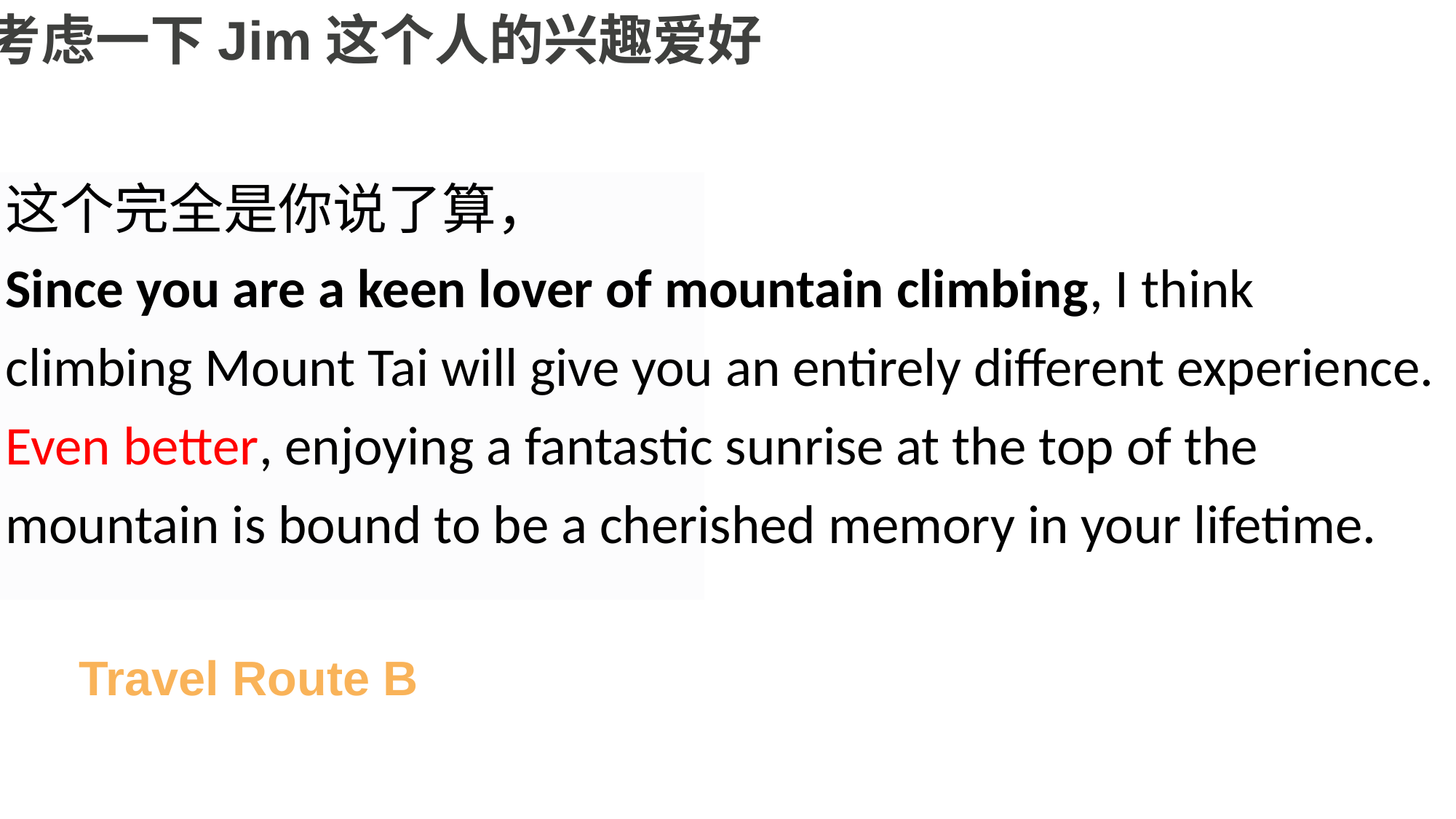

考虑一下Jim这个人的兴趣爱好
这个完全是你说了算，
Since you are a keen lover of mountain climbing, I think climbing Mount Tai will give you an entirely different experience. Even better, enjoying a fantastic sunrise at the top of the mountain is bound to be a cherished memory in your lifetime.

Travel Route B
高中   英语